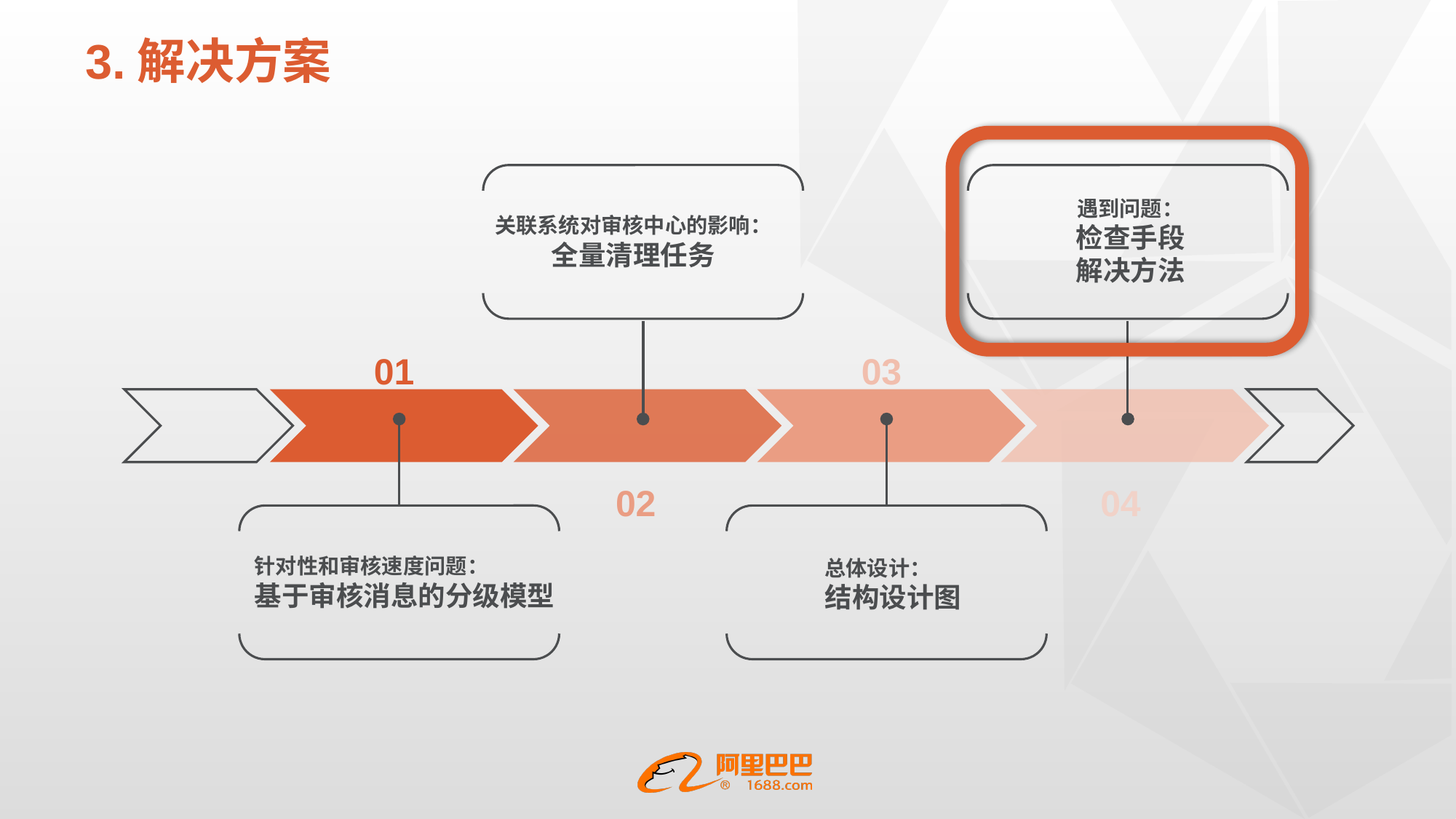

# 3.解决方案

遇到问题：
检查手段解决方法
关联系统对审核中心的影响：
全量清理任务
01
03

02
04
针对性和审核速度问题：
基于审核消息的分级模型
总体设计：
结构设计图